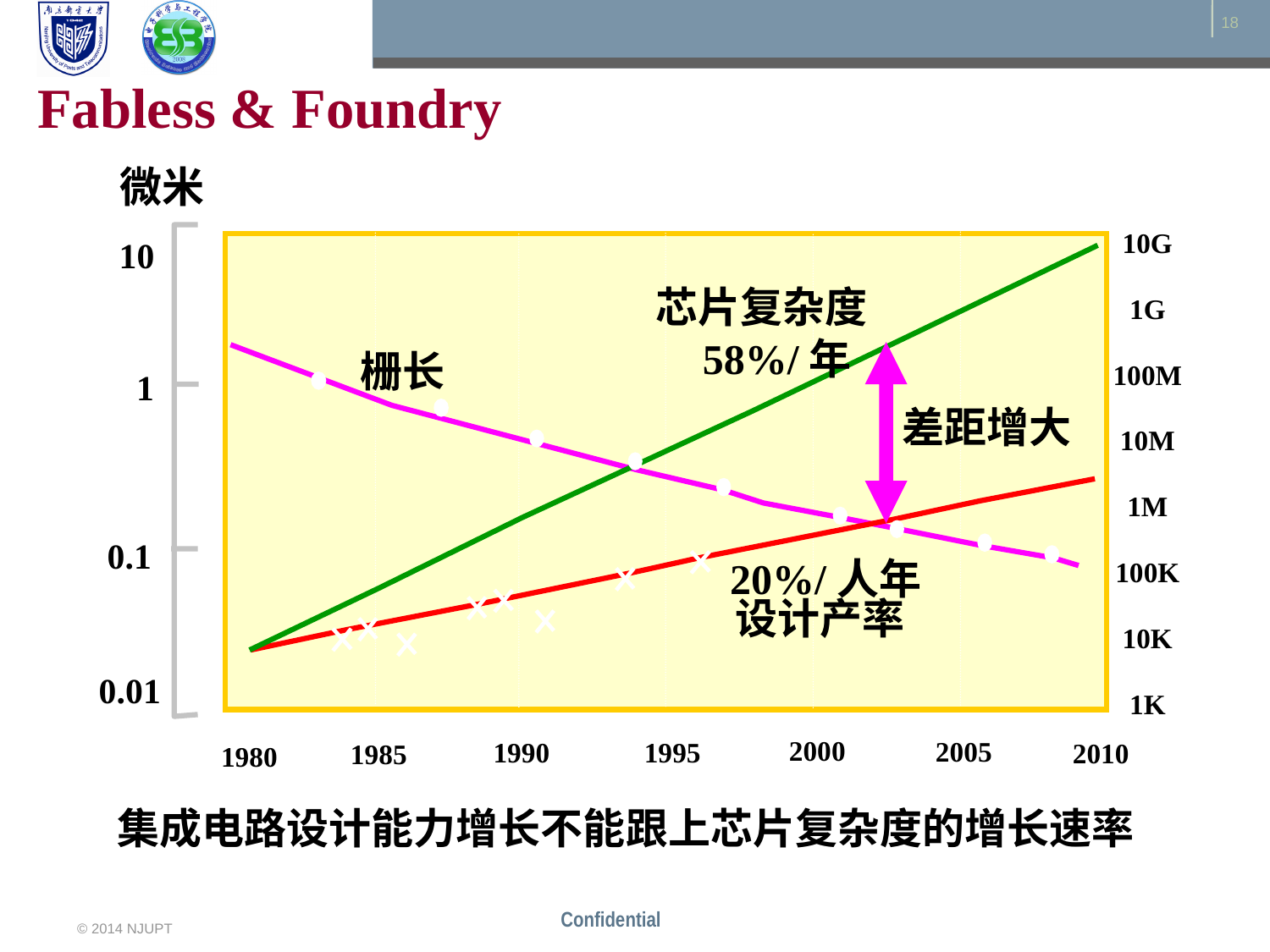

Fabless & Foundry
微米
10G
1G
100M
10M
1M
100K
10K
1K

10

芯片复杂度
58%/年
栅长

1

差距增大

0.1

20%/人年

设计产率

0.01
2000
2005
1990
1995
2010
1985
1980
集成电路设计能力增长不能跟上芯片复杂度的增长速率